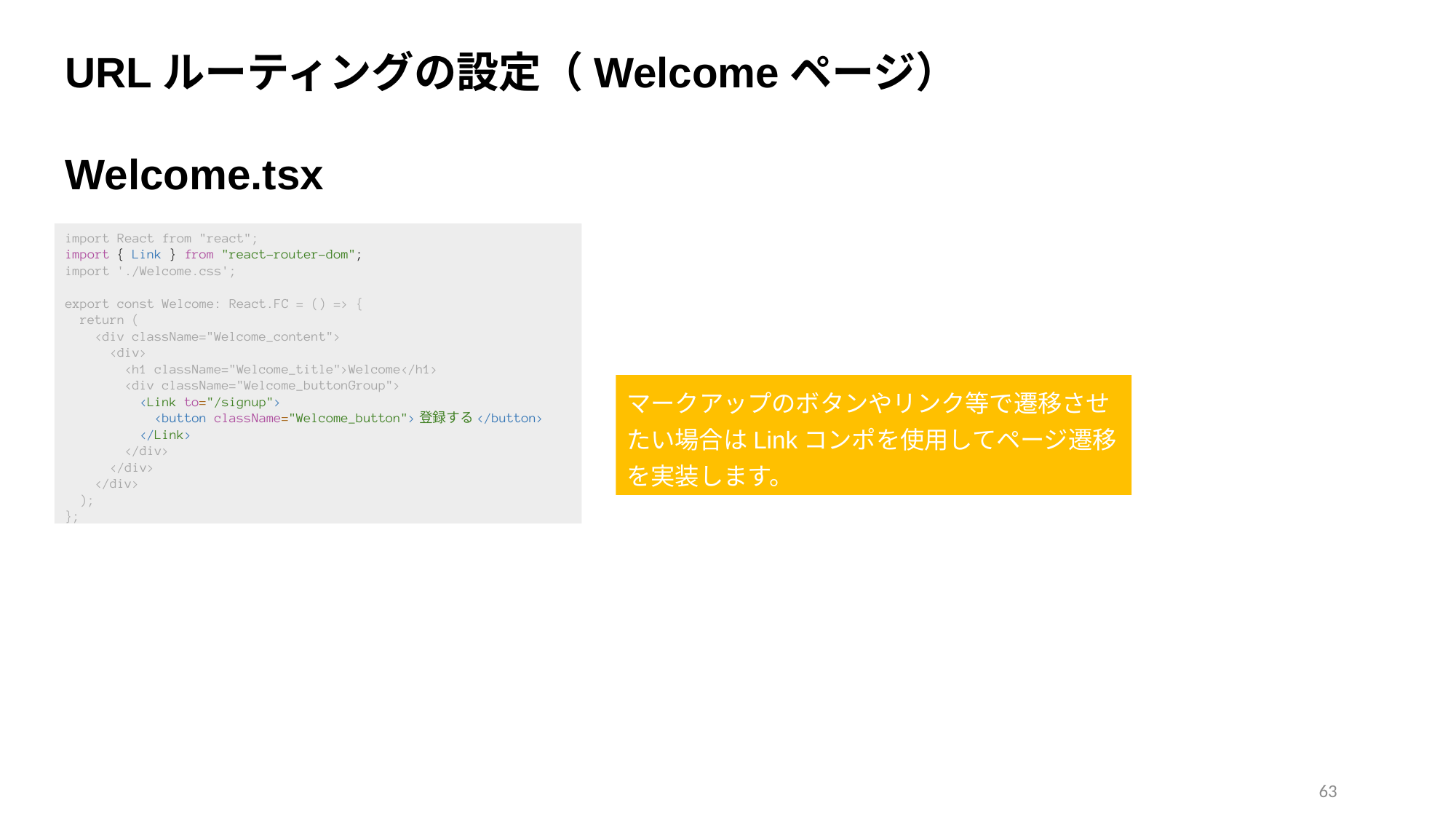

URLルーティングの設定（Welcomeページ）

Welcome.tsx
import React from "react";
import { Link } from "react-router-dom";
import './Welcome.css';
export const Welcome: React.FC = () => {
  return (
    <div className="Welcome_content">
      <div>
        <h1 className="Welcome_title">Welcome</h1>
        <div className="Welcome_buttonGroup">
          <Link to="/signup">
            <button className="Welcome_button">登録する</button>
          </Link>
        </div>
      </div>
    </div>
  );
};
マークアップのボタンやリンク等で遷移させたい場合はLinkコンポを使用してページ遷移を実装します。
63